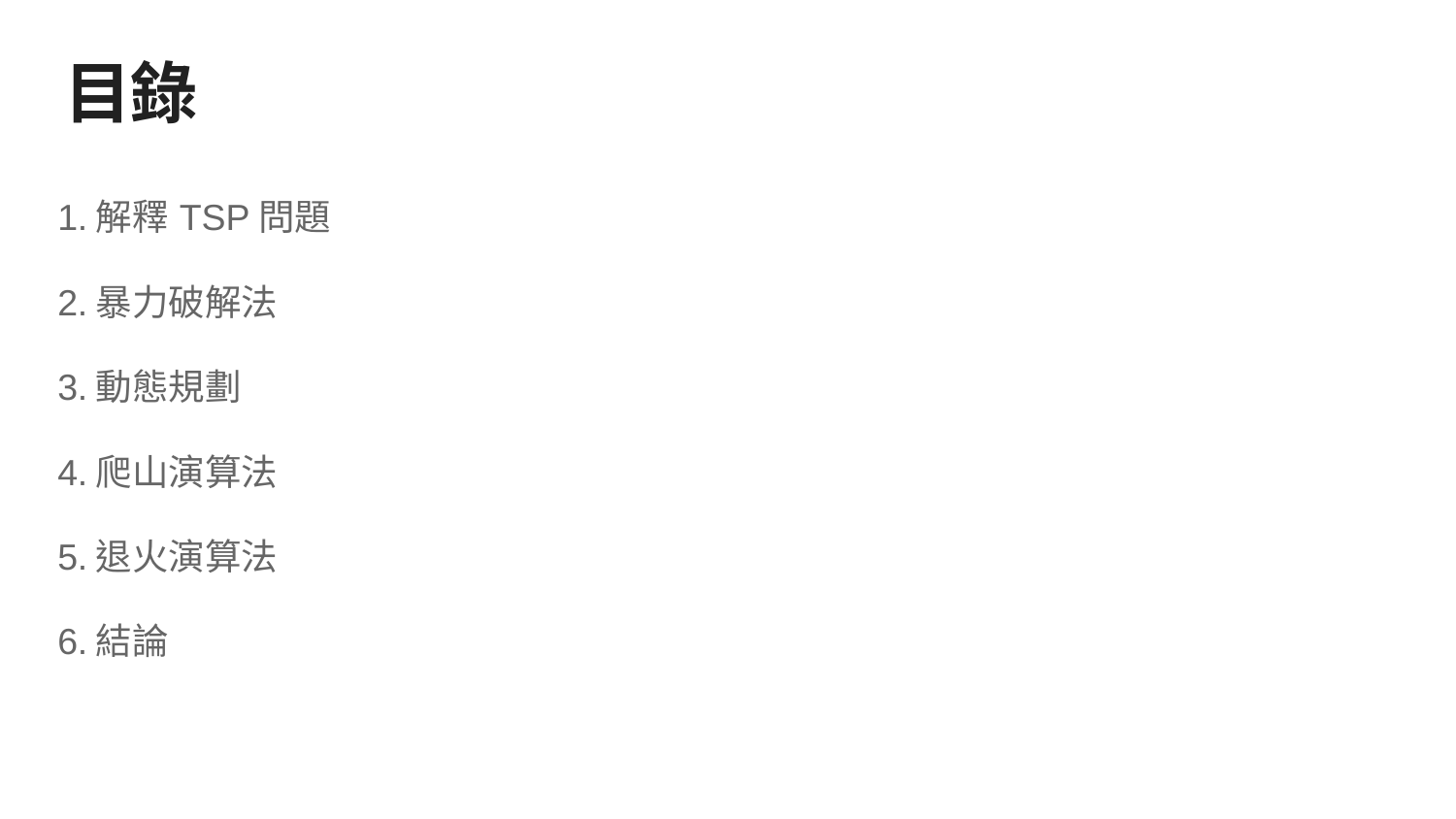

# 目錄
1.解釋TSP問題
2.暴力破解法
3.動態規劃
4.爬山演算法
5.退火演算法
6.結論